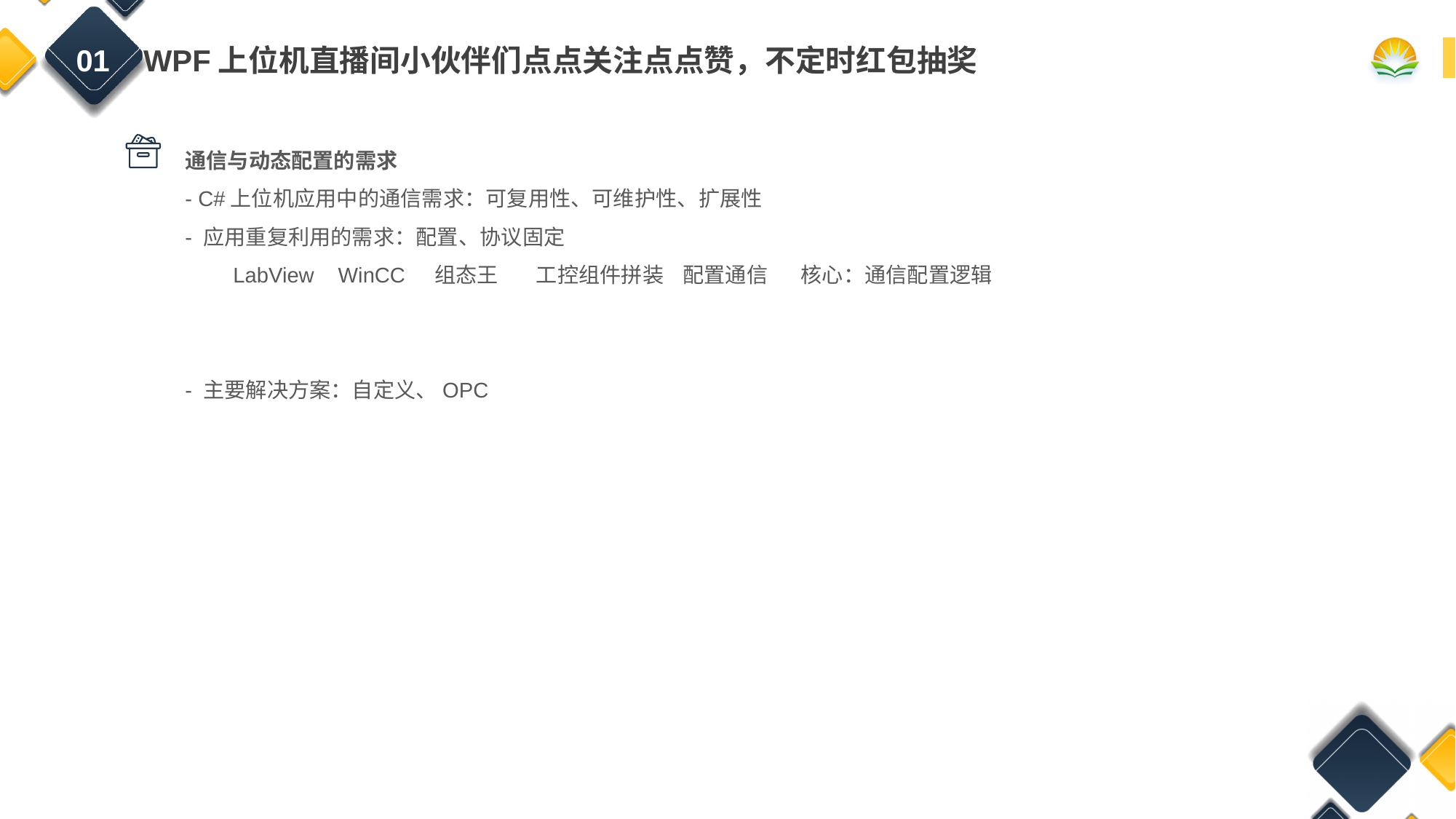

01    WPF上位机直播间小伙伴们点点关注点点赞，不定时红包抽奖
通信与动态配置的需求
- C#上位机应用中的通信需求：可复用性、可维护性、扩展性
- 应用重复利用的需求：配置、协议固定
        LabView    WinCC    组态王        工控组件拼装    配置通信       核心：通信配置逻辑

- 主要解决方案：自定义、OPC